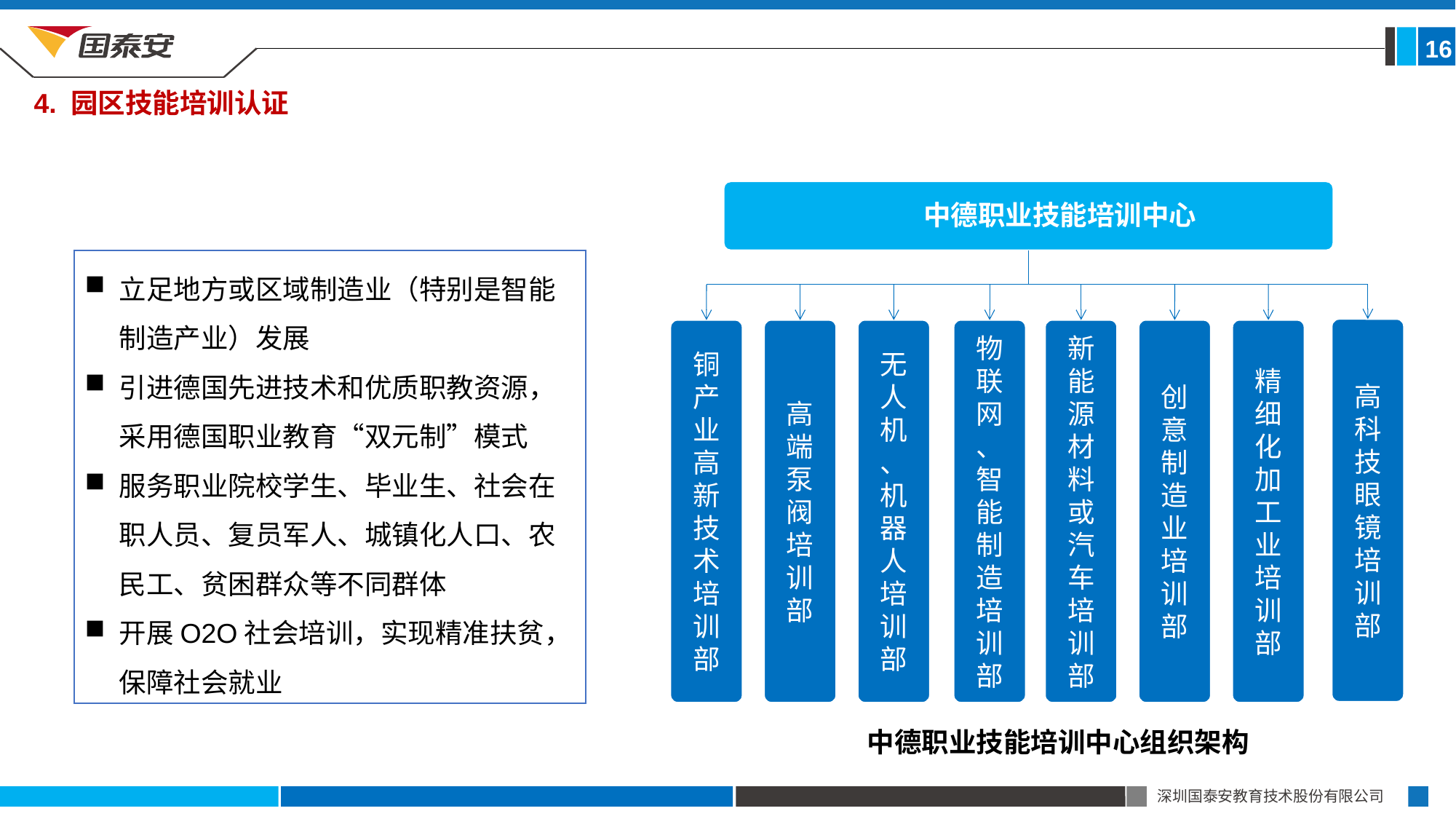

16
4. 园区技能培训认证

中德职业技能培训中心
高科技眼镜培训部

铜产业高新技术培训部

高端
泵阀培训部

无人机
、
机器人培训部

物联网
、智能制造培训部

新能源材料或汽车培训部

创意制造业培训部

精细化加工业培训部

立足地方或区域制造业（特别是智能制造产业）发展
引进德国先进技术和优质职教资源，采用德国职业教育“双元制”模式
服务职业院校学生、毕业生、社会在职人员、复员军人、城镇化人口、农民工、贫困群众等不同群体
开展O2O社会培训，实现精准扶贫，保障社会就业
中德职业技能培训中心组织架构